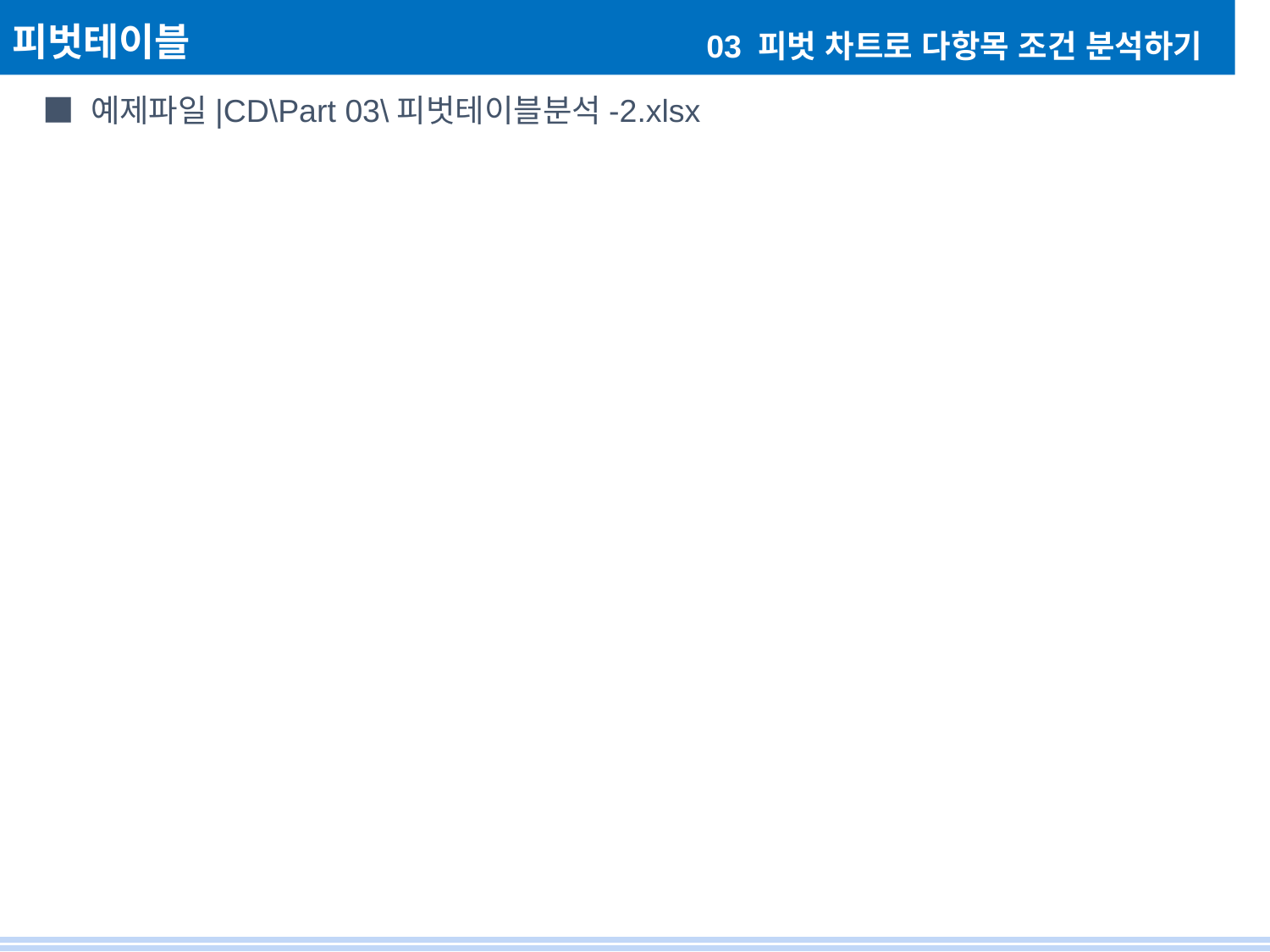

피벗테이블
03 피벗 차트로 다항목 조건 분석하기
■ 예제파일|CD\Part 03\피벗테이블분석-2.xlsx